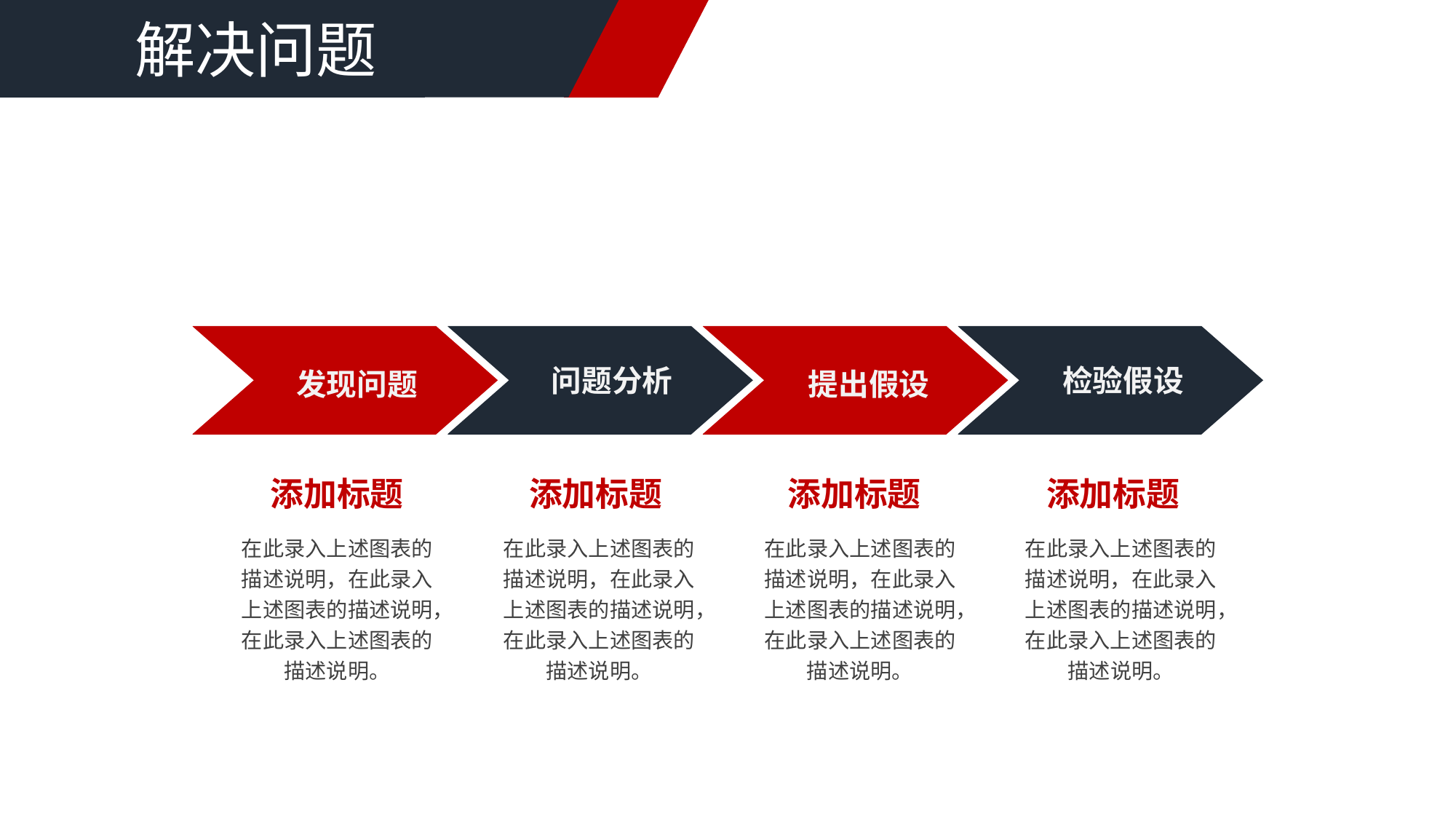

解决问题

发现问题

问题分析

提出假设

检验假设
添加标题
添加标题
添加标题
添加标题
在此录入上述图表的描述说明，在此录入上述图表的描述说明，在此录入上述图表的描述说明。
在此录入上述图表的描述说明，在此录入上述图表的描述说明，在此录入上述图表的描述说明。
在此录入上述图表的描述说明，在此录入上述图表的描述说明，在此录入上述图表的描述说明。
在此录入上述图表的描述说明，在此录入上述图表的描述说明，在此录入上述图表的描述说明。